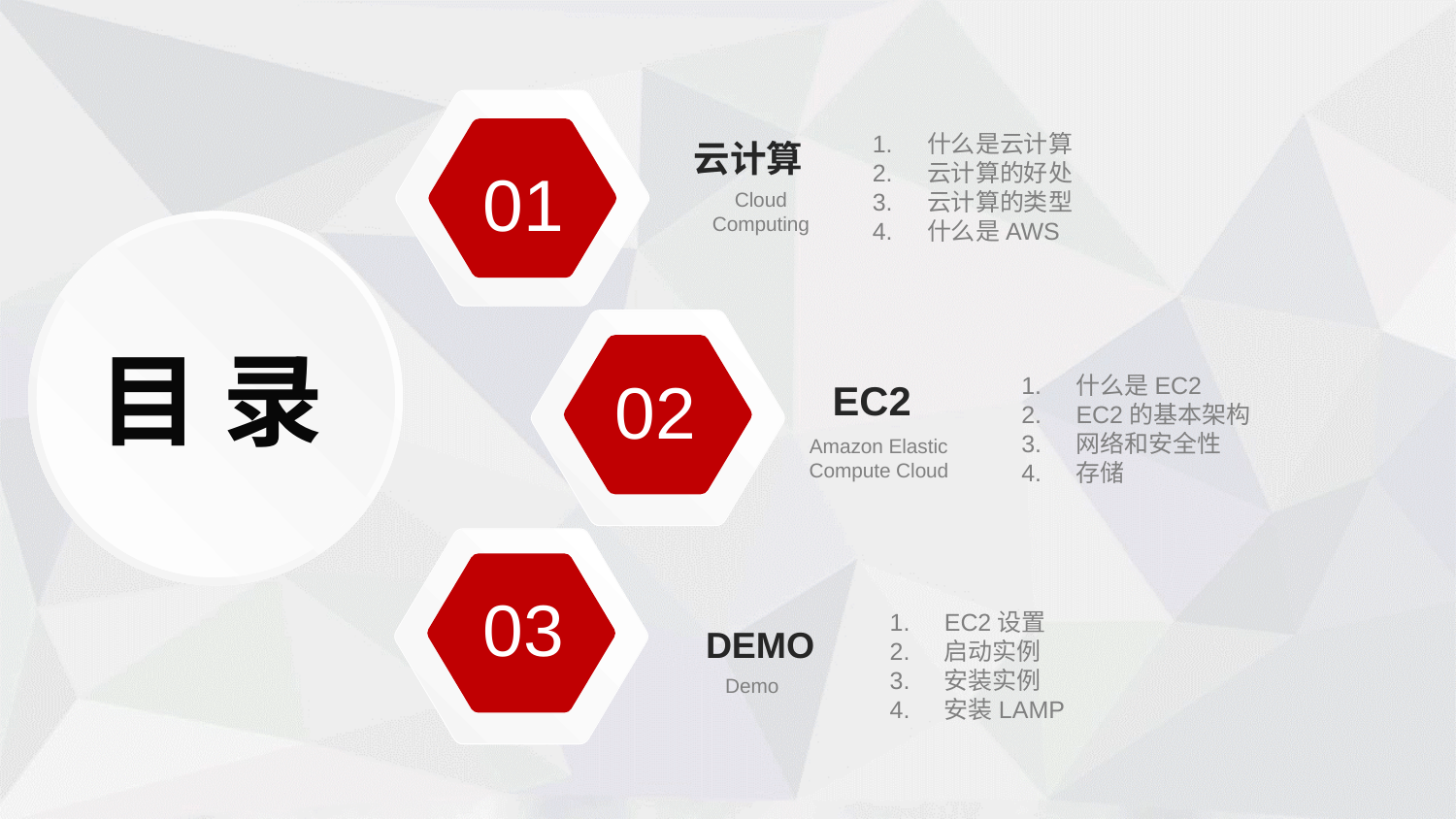

01
什么是云计算
云计算的好处
云计算的类型
什么是AWS
云计算
Cloud
Computing

02
目 录
什么是EC2
EC2的基本架构
网络和安全性
存储
EC2
Amazon Elastic Compute Cloud

03
EC2设置
启动实例
安装实例
安装LAMP
DEMO
Demo